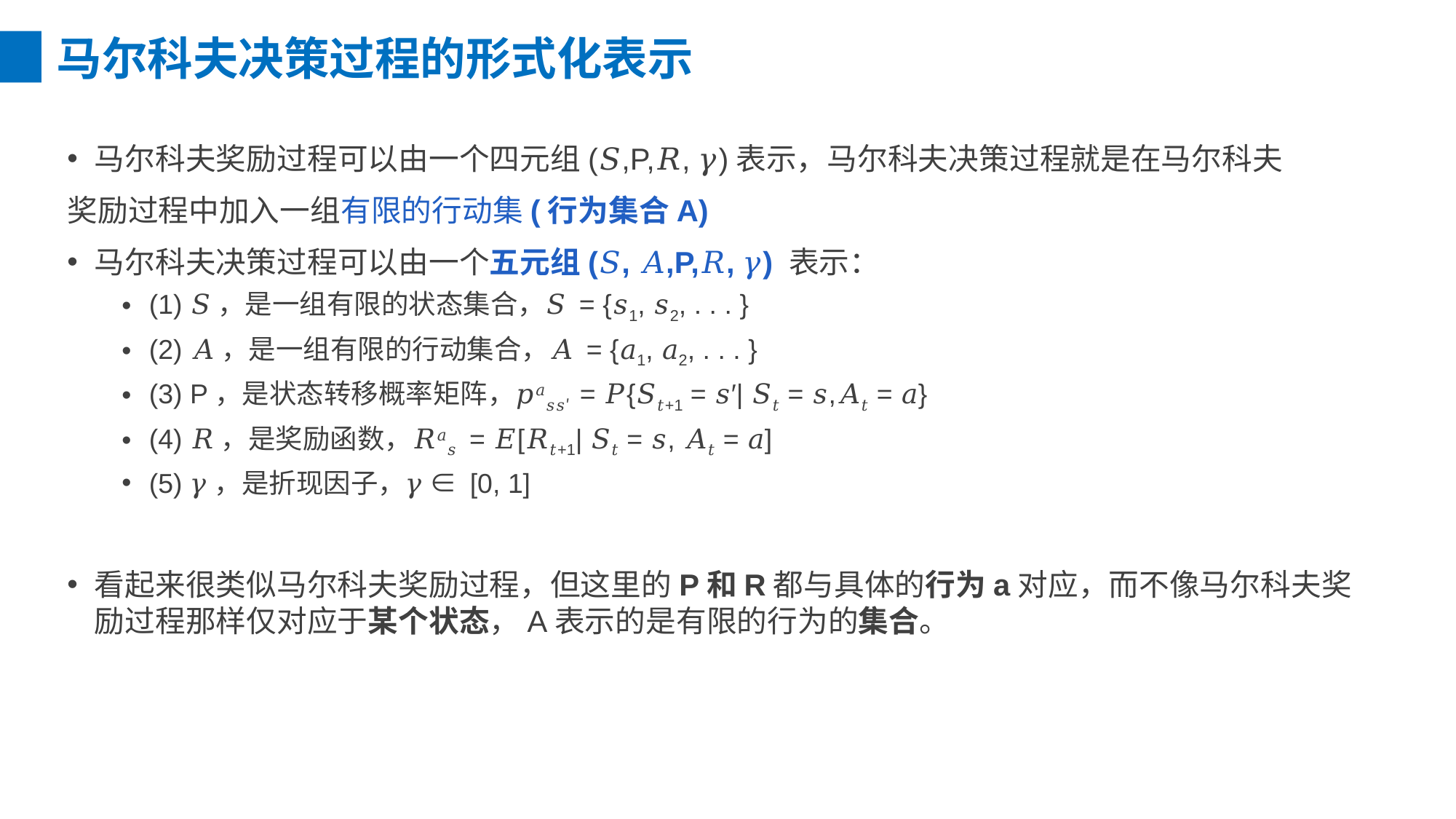

马尔科夫决策过程的形式化表示

马尔科夫奖励过程可以由一个四元组(𝑆,P,𝑅, 𝛾)表示，马尔科夫决策过程就是在马尔科夫
奖励过程中加入一组有限的行动集(行为集合A)
马尔科夫决策过程可以由一个五元组(𝑆, 𝐴,P,𝑅, 𝛾) 表示：
(1) 𝑆，是一组有限的状态集合，𝑆 = {𝑠1, 𝑠2, . . . }
(2) 𝐴，是一组有限的行动集合，𝐴 = {𝑎1, 𝑎2, . . . }
(3) P，是状态转移概率矩阵，𝑝𝑎𝑠𝑠′ = 𝑃{𝑆𝑡+1 = 𝑠′| 𝑆𝑡 = 𝑠,𝐴𝑡 = 𝑎}
(4) 𝑅，是奖励函数，𝑅𝑎𝑠 = 𝐸[𝑅𝑡+1| 𝑆𝑡 = 𝑠, 𝐴𝑡 = 𝑎]
(5) 𝛾，是折现因子，𝛾 ∈ [0, 1]

看起来很类似马尔科夫奖励过程，但这里的P和R都与具体的行为a对应，而不像马尔科夫奖励过程那样仅对应于某个状态，A表示的是有限的行为的集合。